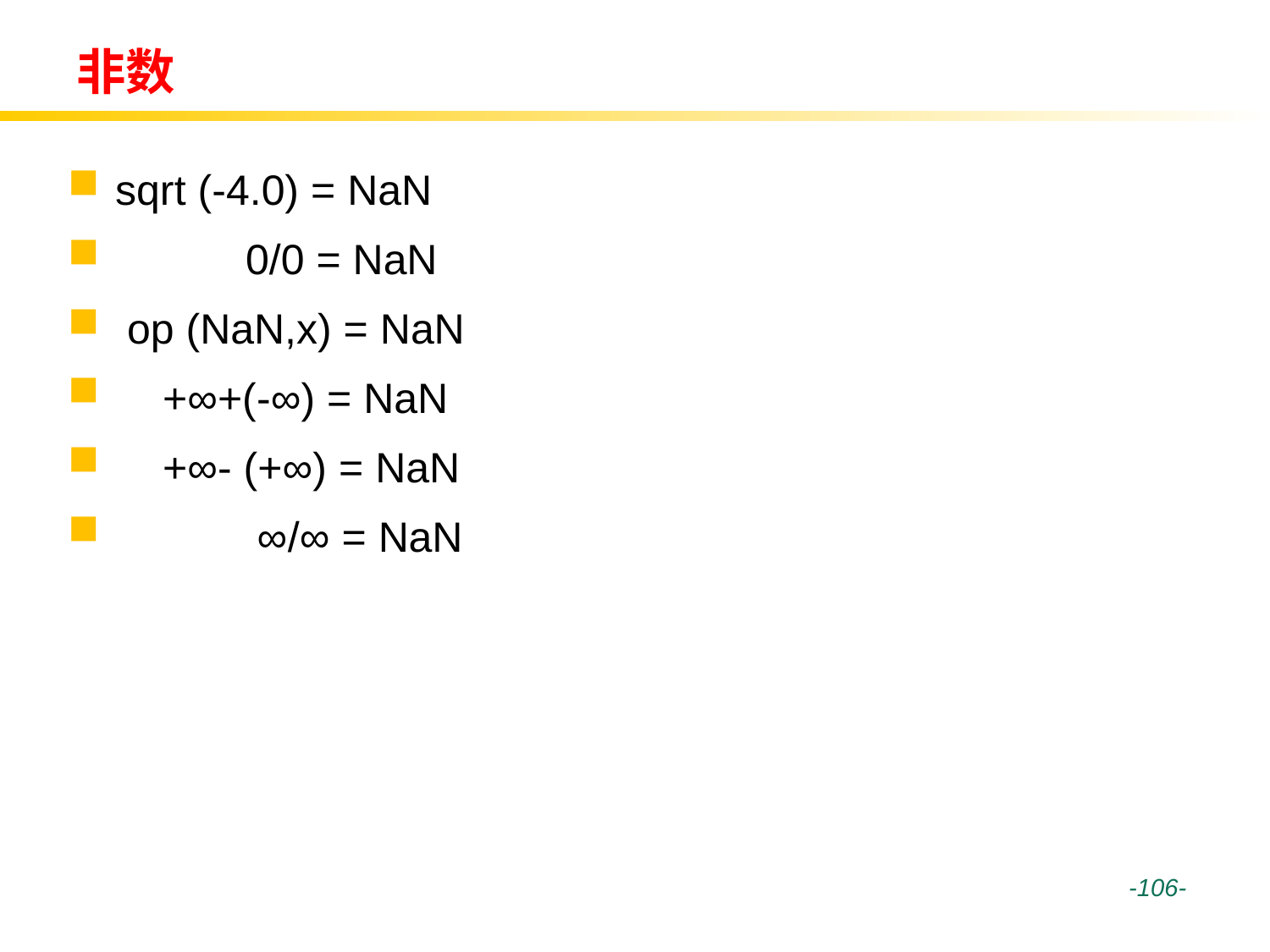

# 非数
sqrt (-4.0) = NaN
           0/0 = NaN
 op (NaN,x) = NaN
    +∞+(-∞) = NaN
    +∞- (+∞) = NaN
            ∞/∞ = NaN
 -106-